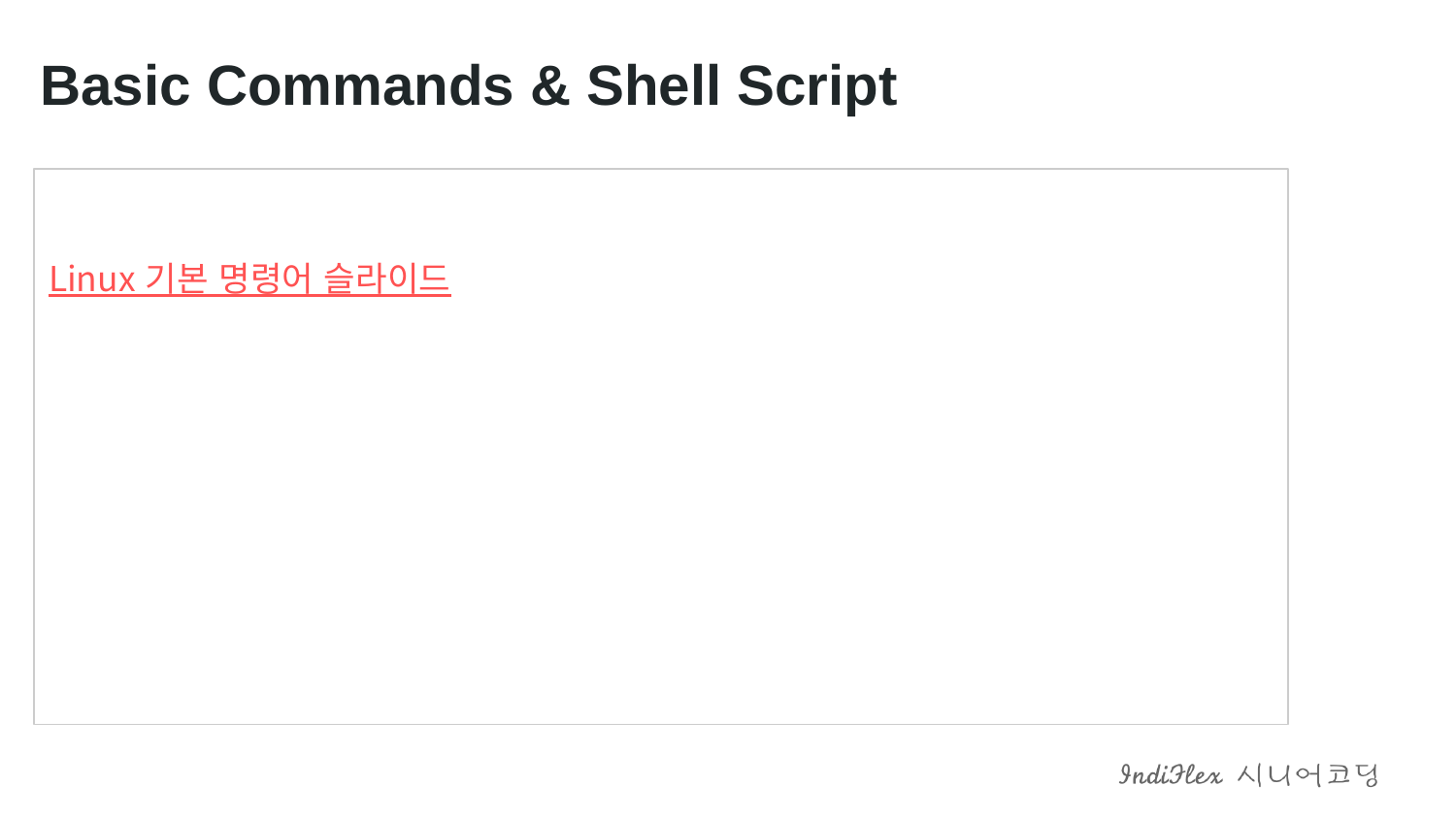

Basic Commands & Shell Script

Linux 기본 명령어 슬라이드